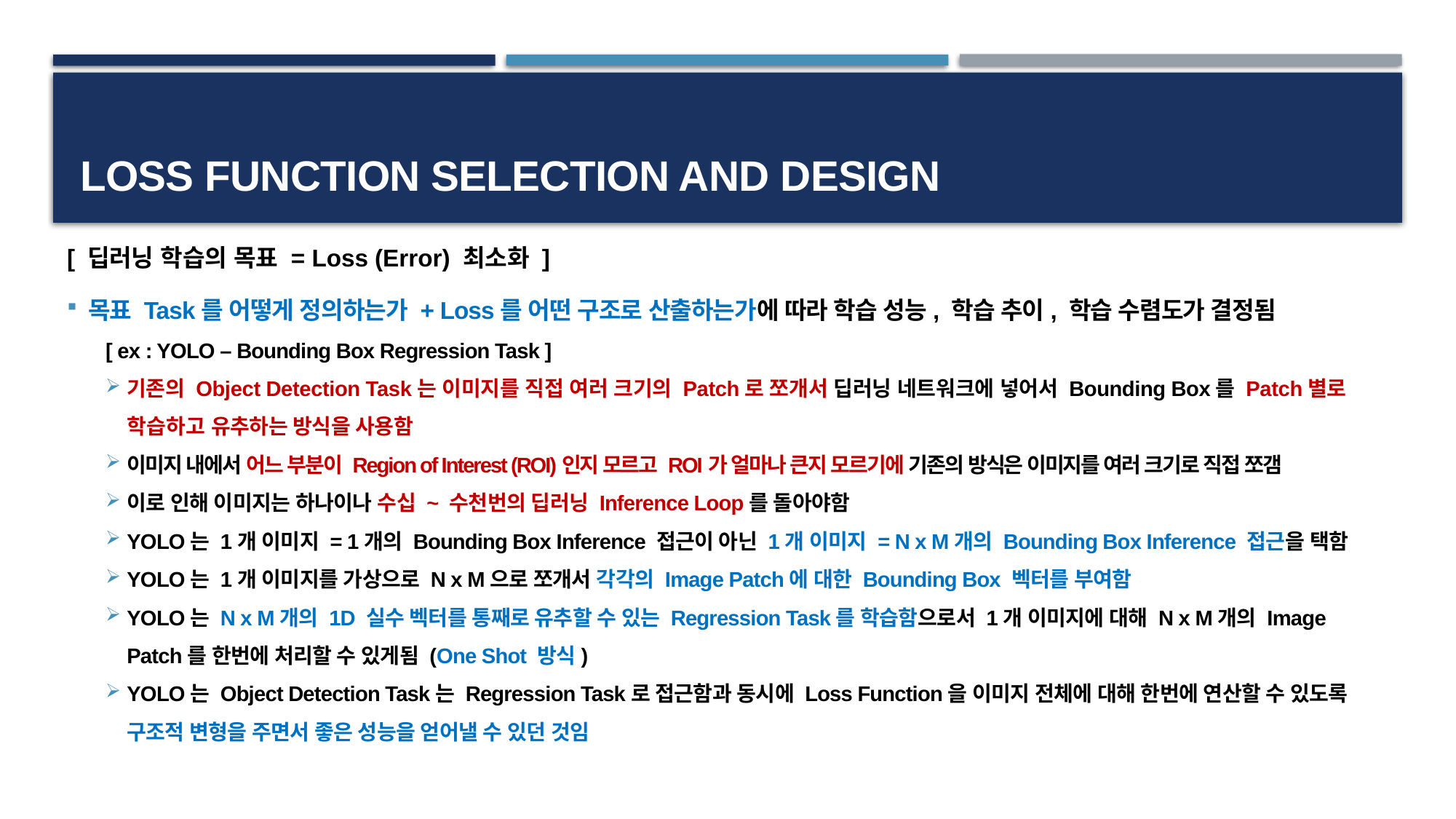

# Loss Function Selection and Design
[ 딥러닝 학습의 목표 = Loss (Error) 최소화 ]
목표 Task를 어떻게 정의하는가 + Loss를 어떤 구조로 산출하는가에 따라 학습 성능, 학습 추이, 학습 수렴도가 결정됨
[ ex : YOLO – Bounding Box Regression Task ]
기존의 Object Detection Task는 이미지를 직접 여러 크기의 Patch로 쪼개서 딥러닝 네트워크에 넣어서 Bounding Box를 Patch별로 학습하고 유추하는 방식을 사용함
이미지 내에서 어느 부분이 Region of Interest (ROI)인지 모르고 ROI가 얼마나 큰지 모르기에 기존의 방식은 이미지를 여러 크기로 직접 쪼갬
이로 인해 이미지는 하나이나 수십 ~ 수천번의 딥러닝 Inference Loop를 돌아야함
YOLO는 1개 이미지 = 1개의 Bounding Box Inference 접근이 아닌 1개 이미지 = N x M개의 Bounding Box Inference 접근을 택함
YOLO는 1개 이미지를 가상으로 N x M으로 쪼개서 각각의 Image Patch에 대한 Bounding Box 벡터를 부여함
YOLO는 N x M개의 1D 실수 벡터를 통째로 유추할 수 있는 Regression Task를 학습함으로서 1개 이미지에 대해 N x M개의 Image Patch를 한번에 처리할 수 있게됨 (One Shot 방식)
YOLO는 Object Detection Task는 Regression Task로 접근함과 동시에 Loss Function을 이미지 전체에 대해 한번에 연산할 수 있도록 구조적 변형을 주면서 좋은 성능을 얻어낼 수 있던 것임